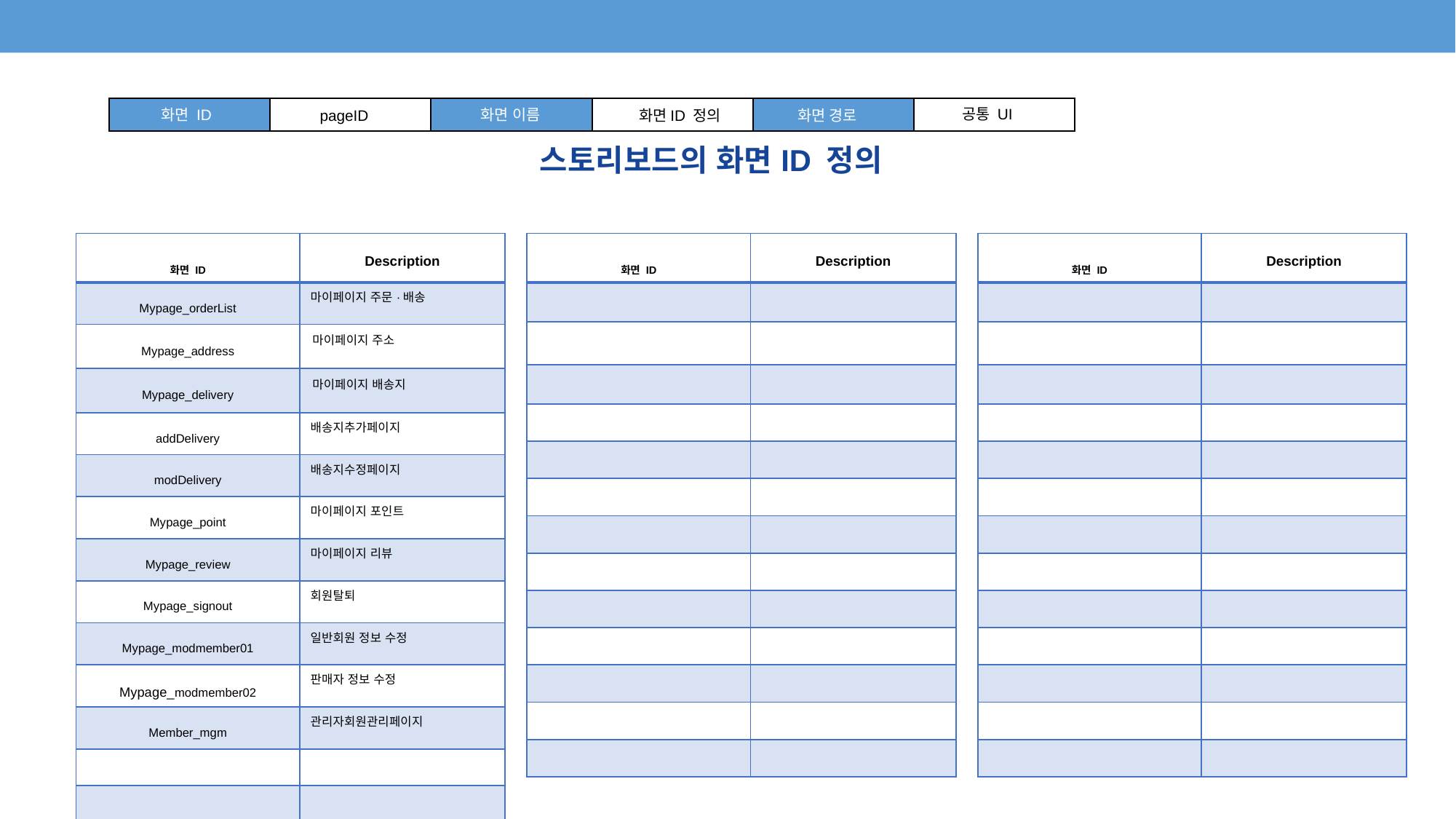

공통 UI
화면 이름
화면 ID
pageID
화면 경로
화면ID 정의
# 스토리보드의 화면ID 정의
| 화면 ID | Description |
| --- | --- |
|  |  |
|  |  |
|  |  |
|  |  |
|  |  |
|  |  |
|  |  |
|  |  |
|  |  |
|  |  |
|  |  |
|  |  |
|  |  |
| 화면 ID | Description |
| --- | --- |
|  |  |
|  |  |
|  |  |
|  |  |
|  |  |
|  |  |
|  |  |
|  |  |
|  |  |
|  |  |
|  |  |
|  |  |
|  |  |
| 화면 ID | Description |
| --- | --- |
| Mypage\_orderList | 마이페이지 주문·배송 |
| Mypage\_address | 마이페이지 주소 |
| Mypage\_delivery | 마이페이지 배송지 |
| addDelivery | 배송지추가페이지 |
| modDelivery | 배송지수정페이지 |
| Mypage\_point | 마이페이지 포인트 |
| Mypage\_review | 마이페이지 리뷰 |
| Mypage\_signout | 회원탈퇴 |
| Mypage\_modmember01 | 일반회원 정보 수정 |
| Mypage\_modmember02 | 판매자 정보 수정 |
| Member\_mgm | 관리자회원관리페이지 |
|  |  |
|  |  |